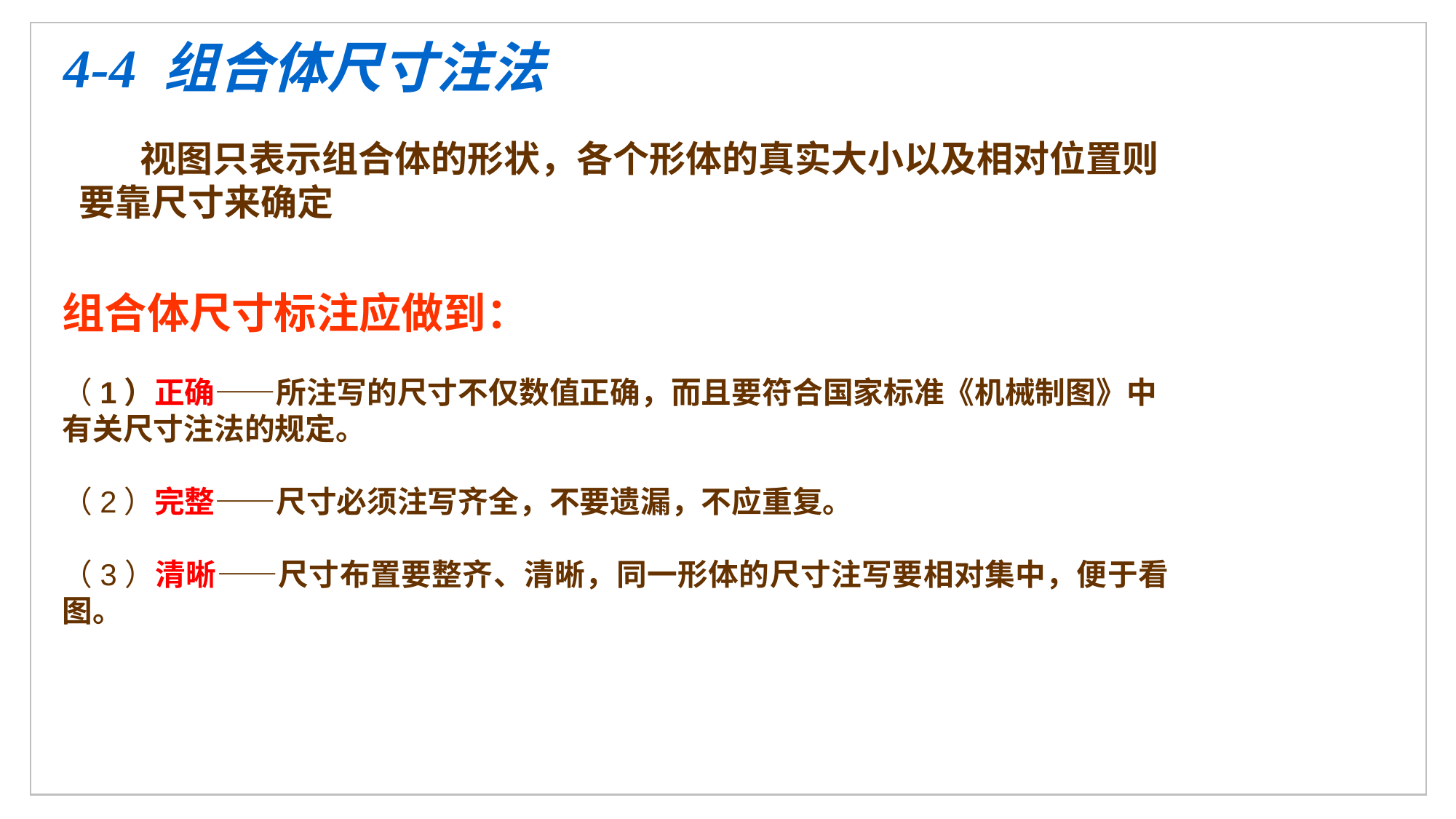

4-4 组合体尺寸注法
        视图只表示组合体的形状，各个形体的真实大小以及相对位置则要靠尺寸来确定
组合体尺寸标注应做到：

（1）正确——所注写的尺寸不仅数值正确，而且要符合国家标准《机械制图》中有关尺寸注法的规定。

（2）完整——尺寸必须注写齐全，不要遗漏，不应重复。

（3）清晰——尺寸布置要整齐、清晰，同一形体的尺寸注写要相对集中，便于看图。